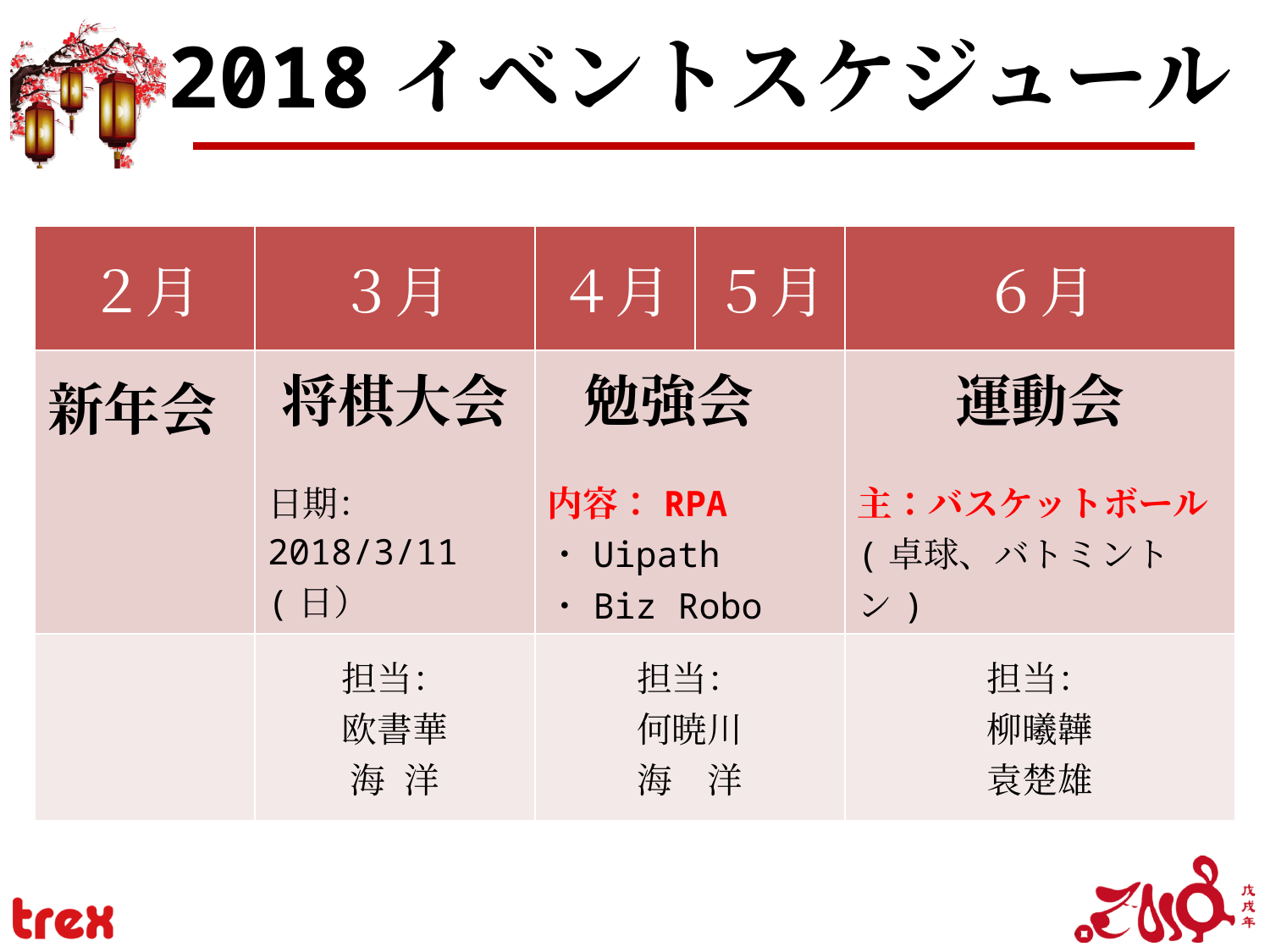

2018イベントスケジュール
| ２月 | ３月 | ４月 | ５月 | ６月 |
| --- | --- | --- | --- | --- |
| 新年会 | 将棋大会 日期： 2018/3/11 (日） | 勉強会　 内容：RPA ・Uipath ・Biz Robo |  | 運動会 主：バスケットボール (卓球、バトミントン) |
|  | 担当： 欧書華 海 洋 | 担当： 何暁川 海　洋 |  | 担当： 柳曦韡 袁楚雄 |